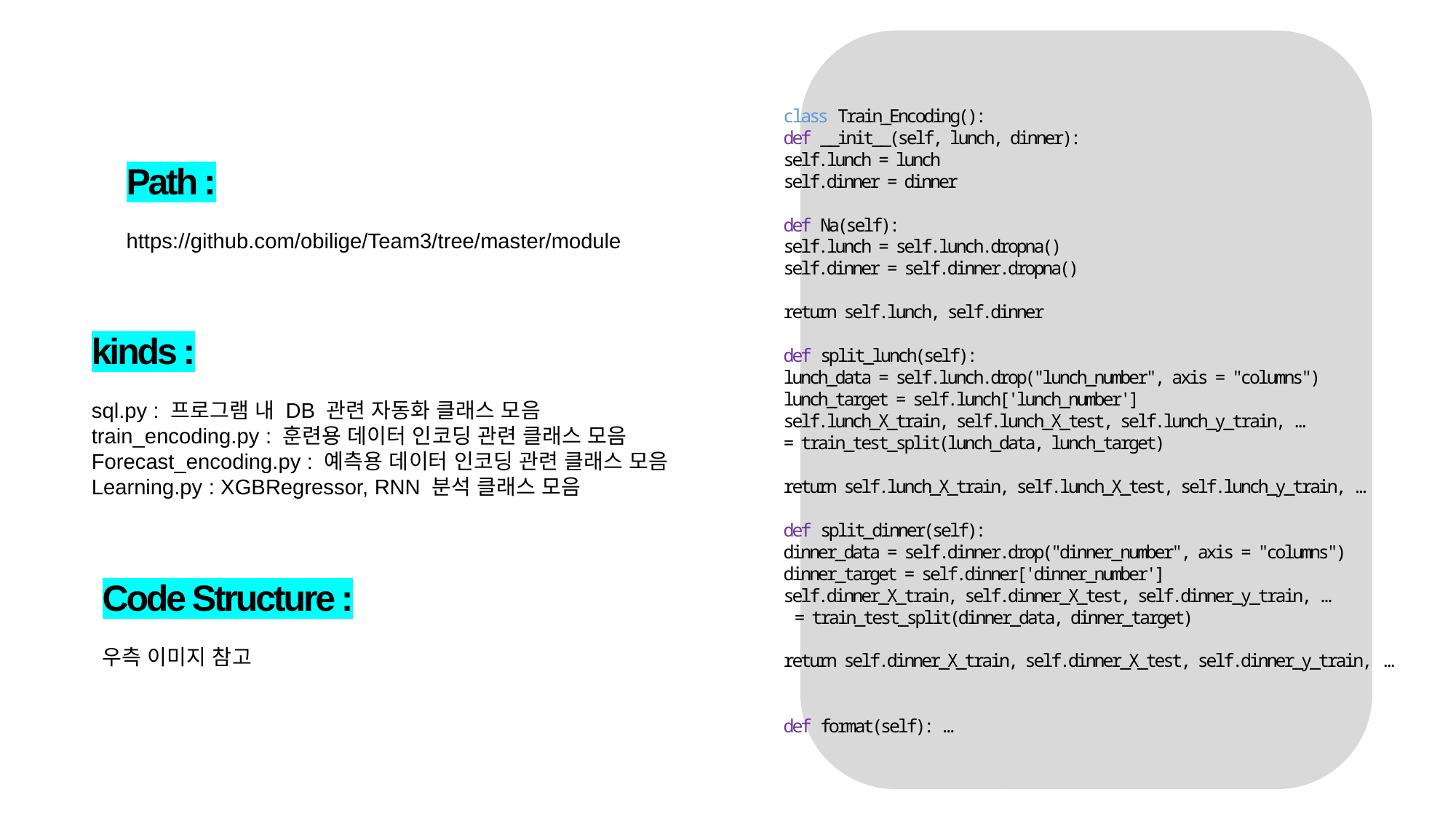

class Train_Encoding():
def __init__(self, lunch, dinner):
self.lunch = lunch
self.dinner = dinner

def Na(self):
self.lunch = self.lunch.dropna()
self.dinner = self.dinner.dropna()
return self.lunch, self.dinner
def split_lunch(self):
lunch_data = self.lunch.drop("lunch_number", axis = "columns")
lunch_target = self.lunch['lunch_number']
self.lunch_X_train, self.lunch_X_test, self.lunch_y_train, …
= train_test_split(lunch_data, lunch_target)
return self.lunch_X_train, self.lunch_X_test, self.lunch_y_train, …
def split_dinner(self):
dinner_data = self.dinner.drop("dinner_number", axis = "columns")
dinner_target = self.dinner['dinner_number']
self.dinner_X_train, self.dinner_X_test, self.dinner_y_train, …
 = train_test_split(dinner_data, dinner_target)
return self.dinner_X_train, self.dinner_X_test, self.dinner_y_train, …
def format(self): …
Path :

https://github.com/obilige/Team3/tree/master/module
kinds :

sql.py : 프로그램 내 DB 관련 자동화 클래스 모음
train_encoding.py : 훈련용 데이터 인코딩 관련 클래스 모음
Forecast_encoding.py : 예측용 데이터 인코딩 관련 클래스 모음
Learning.py : XGBRegressor, RNN 분석 클래스 모음
Code Structure :

우측 이미지 참고